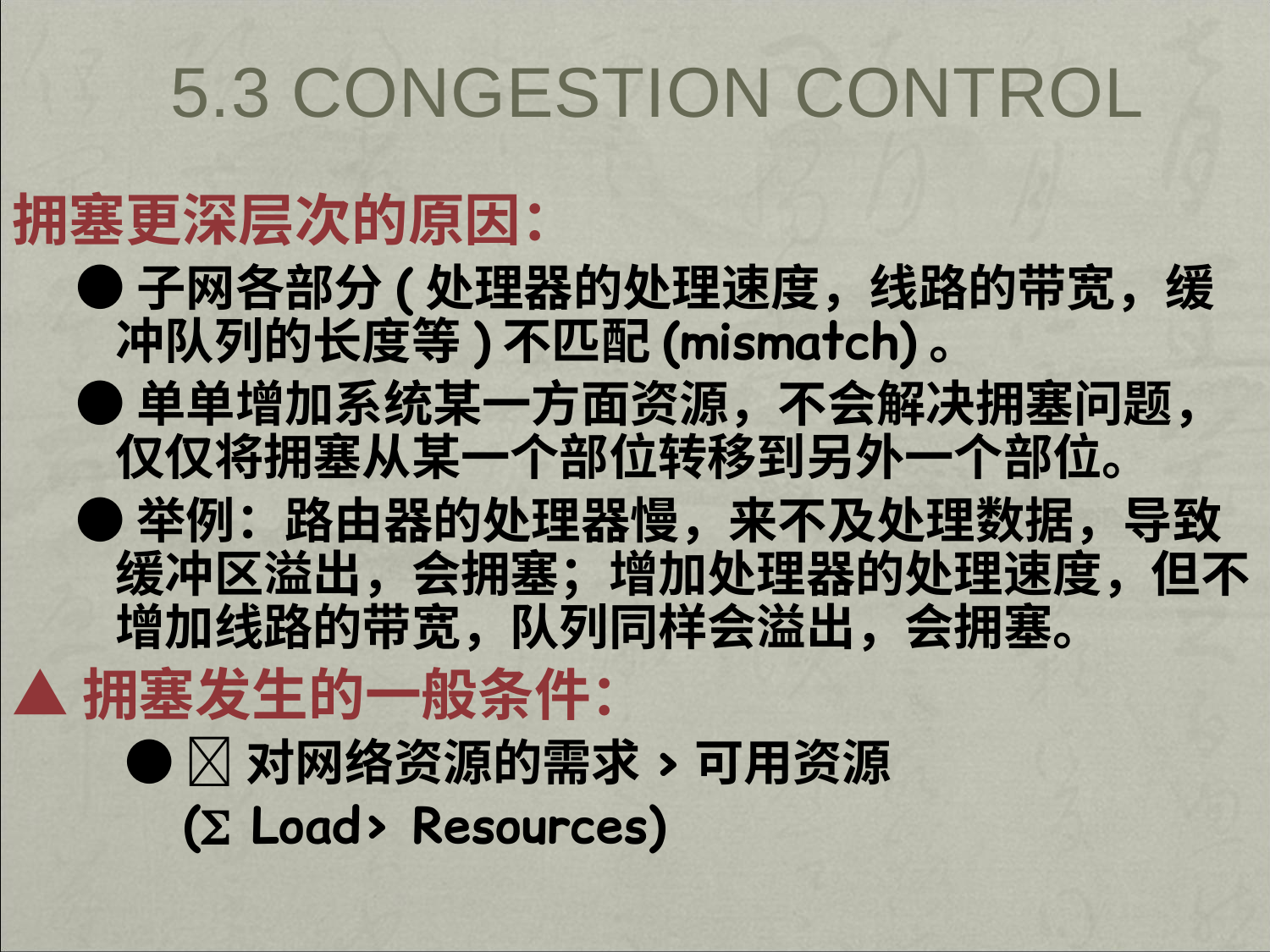

# 5.3 Congestion Control
拥塞更深层次的原因：
●子网各部分(处理器的处理速度，线路的带宽，缓冲队列的长度等)不匹配(mismatch)。
●单单增加系统某一方面资源，不会解决拥塞问题，仅仅将拥塞从某一个部位转移到另外一个部位。
●举例：路由器的处理器慢，来不及处理数据，导致缓冲区溢出，会拥塞；增加处理器的处理速度，但不增加线路的带宽，队列同样会溢出，会拥塞。
▲拥塞发生的一般条件：
          ● Σ对网络资源的需求>可用资源
        (Σ Load> Resources)